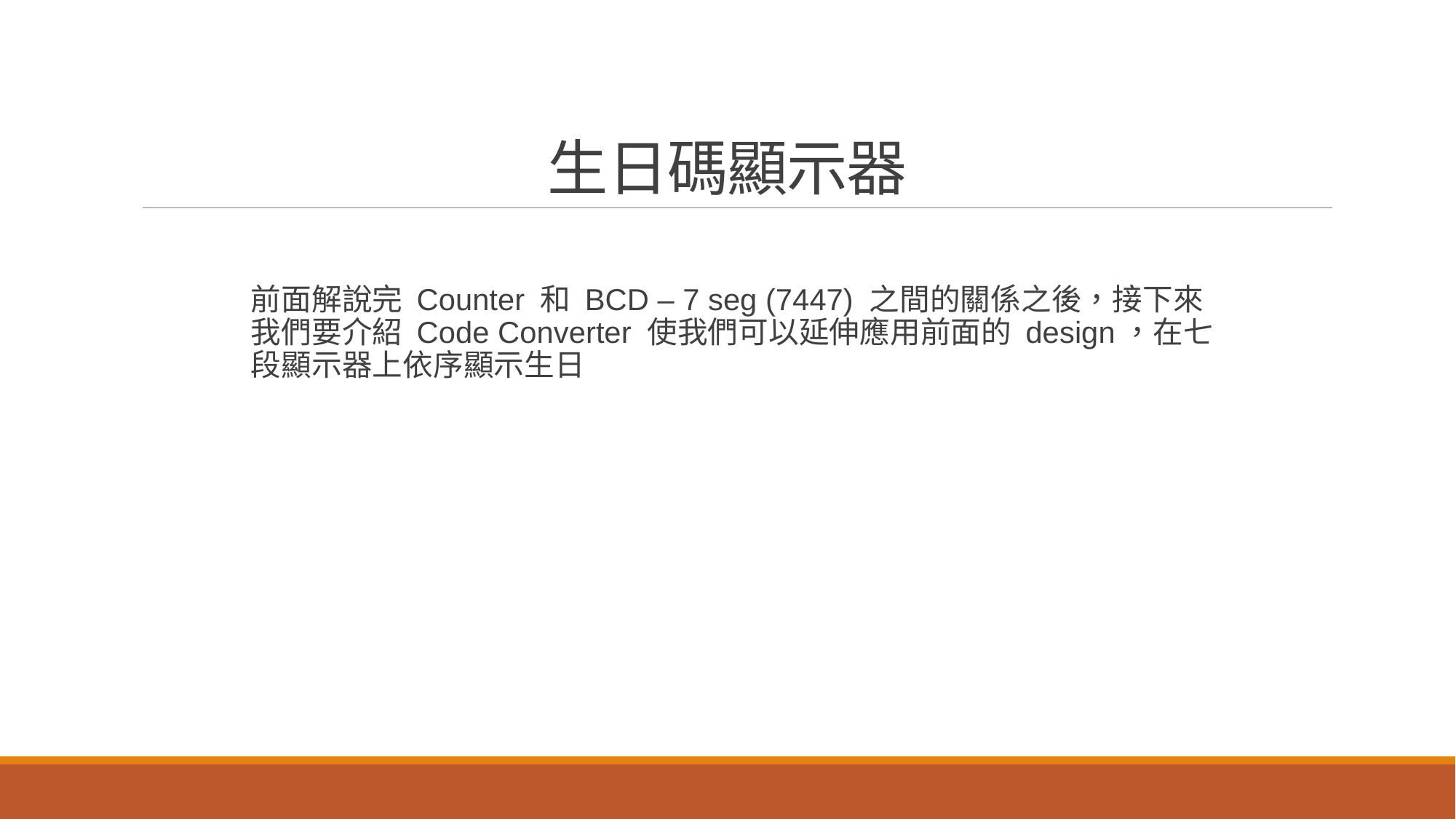

生日碼顯示器
前面解說完 Counter 和 BCD – 7 seg (7447) 之間的關係之後，接下來我們要介紹 Code Converter 使我們可以延伸應用前面的 design，在七段顯示器上依序顯示生日